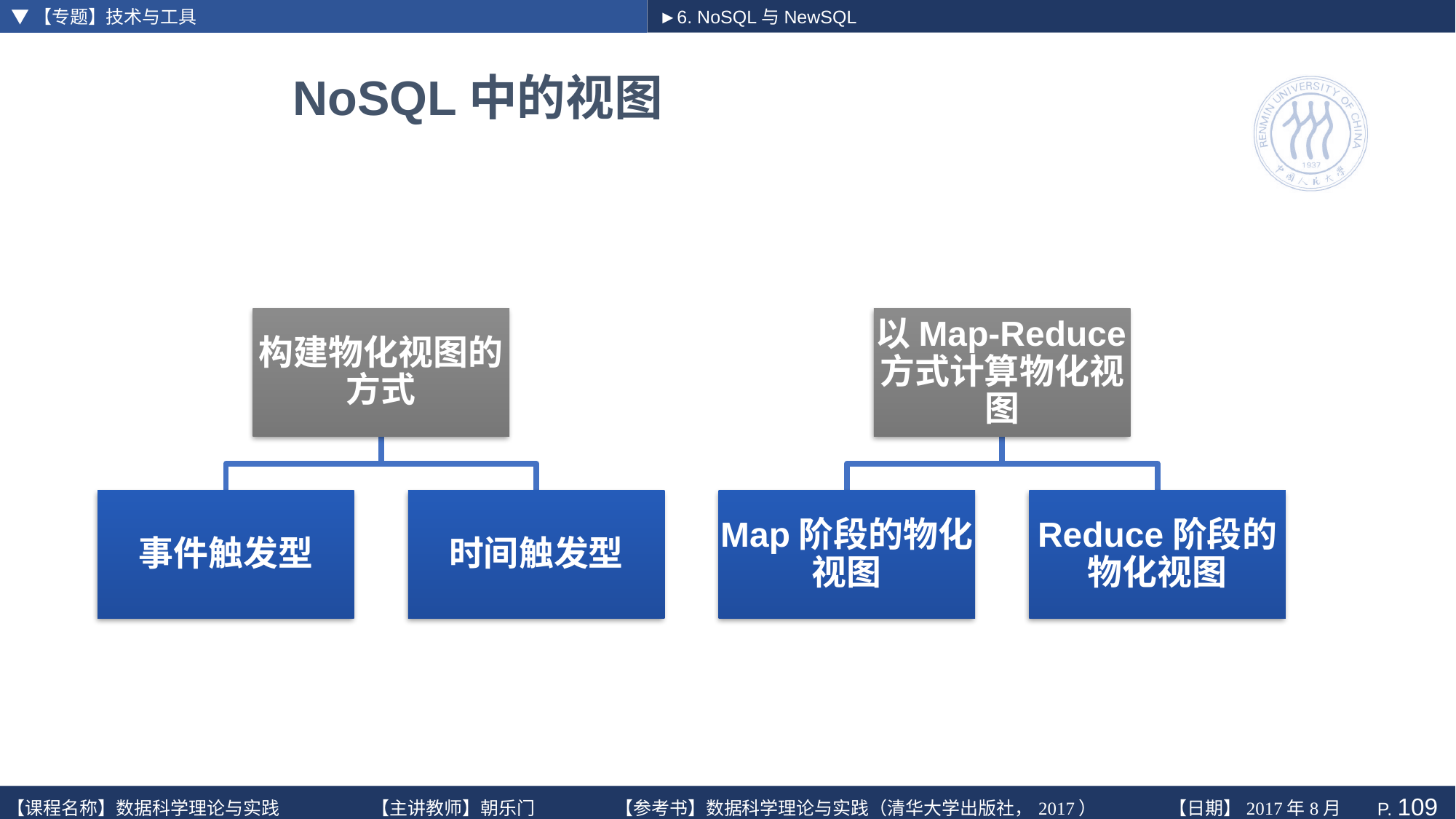

▼【专题】技术与工具
►6. NoSQL与NewSQL
# NoSQL中的视图
构建物化视图的方式
事件触发型
时间触发型
以Map-Reduce方式计算物化视图
Map阶段的物化视图
Reduce阶段的物化视图